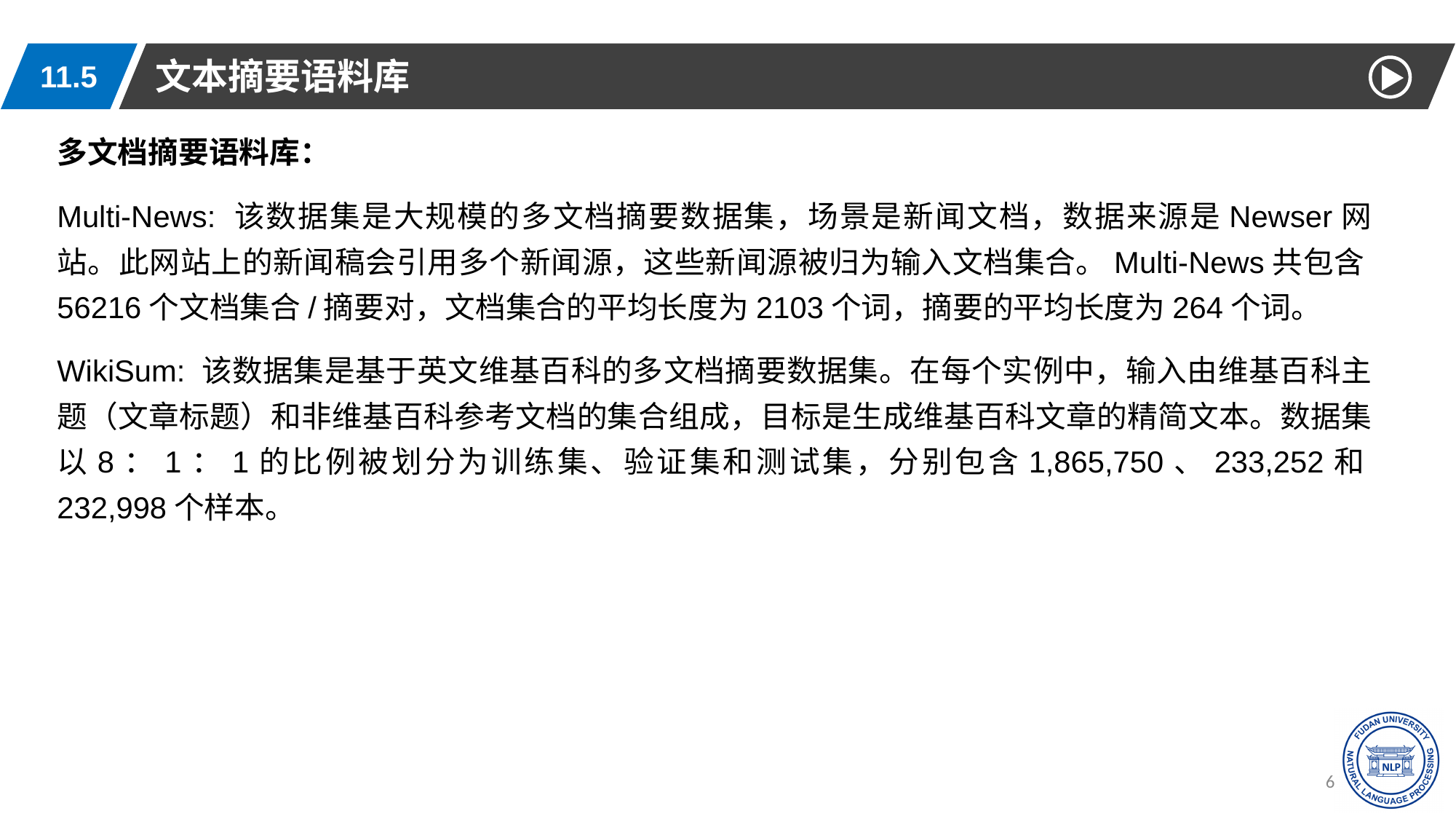

文本摘要语料库
11.5

多文档摘要语料库：
Multi-News: 该数据集是大规模的多文档摘要数据集，场景是新闻文档，数据来源是Newser网站。此网站上的新闻稿会引用多个新闻源，这些新闻源被归为输入文档集合。Multi-News共包含56216个文档集合/摘要对，文档集合的平均长度为2103个词，摘要的平均长度为264个词。
WikiSum: 该数据集是基于英文维基百科的多文档摘要数据集。在每个实例中，输入由维基百科主题（文章标题）和非维基百科参考文档的集合组成，目标是生成维基百科文章的精简文本。数据集以8：1：1的比例被划分为训练集、验证集和测试集，分别包含1,865,750、233,252和232,998个样本。
65